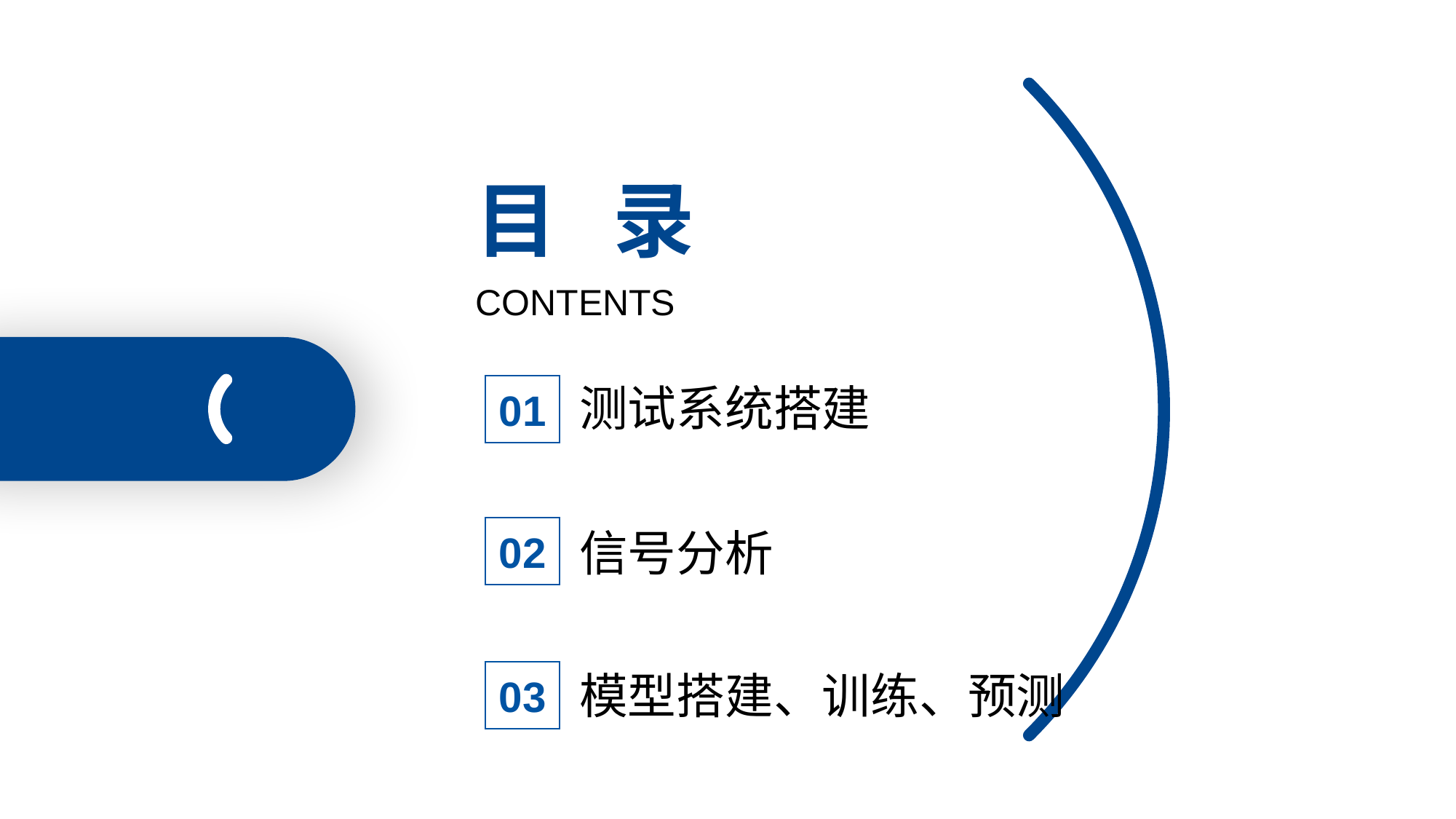

目   录
CONTENTS

测试系统搭建
01
信号分析
02
模型搭建、训练、预测
03